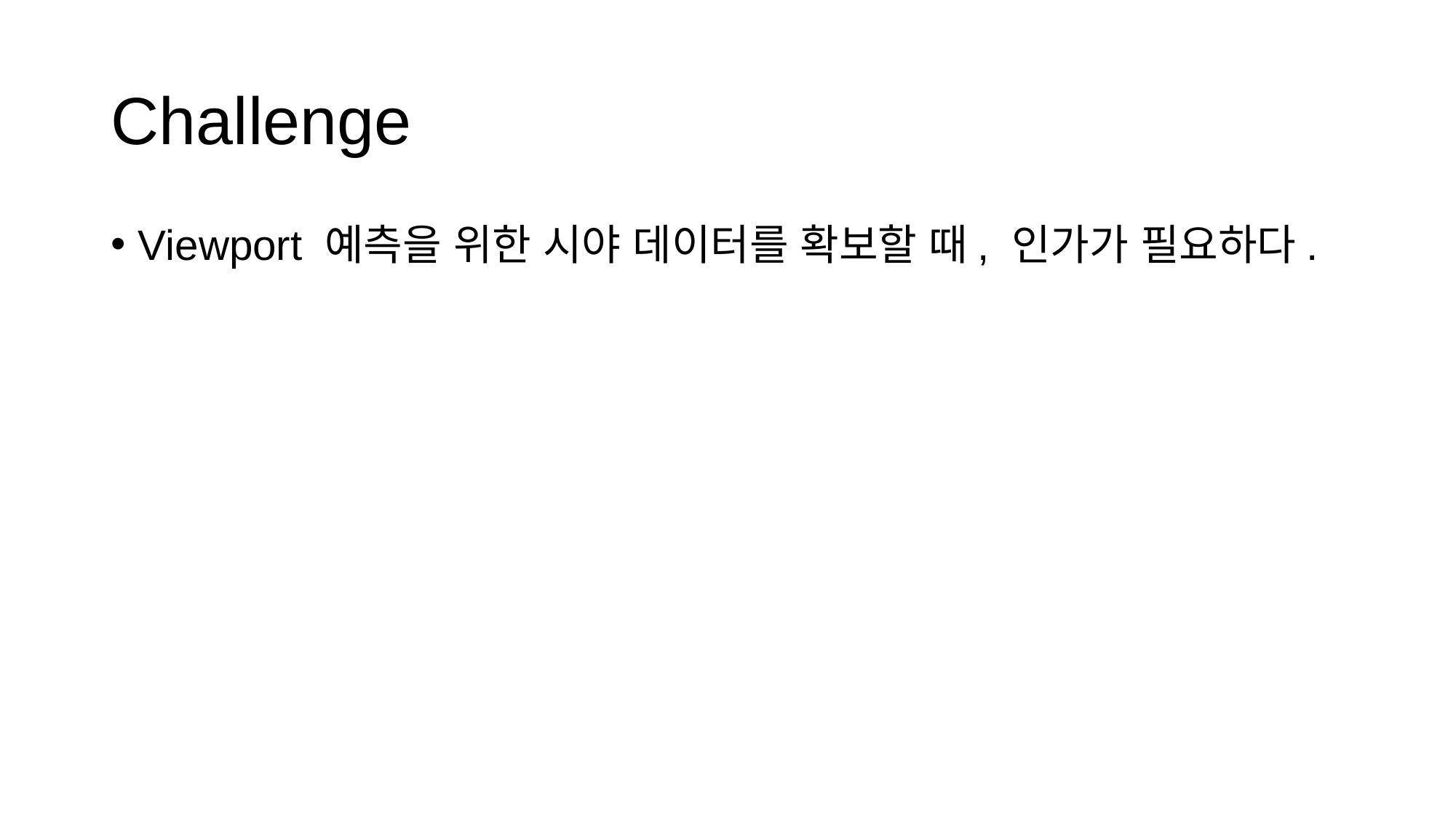

# Challenge
Viewport 예측을 위한 시야 데이터를 확보할 때, 인가가 필요하다.